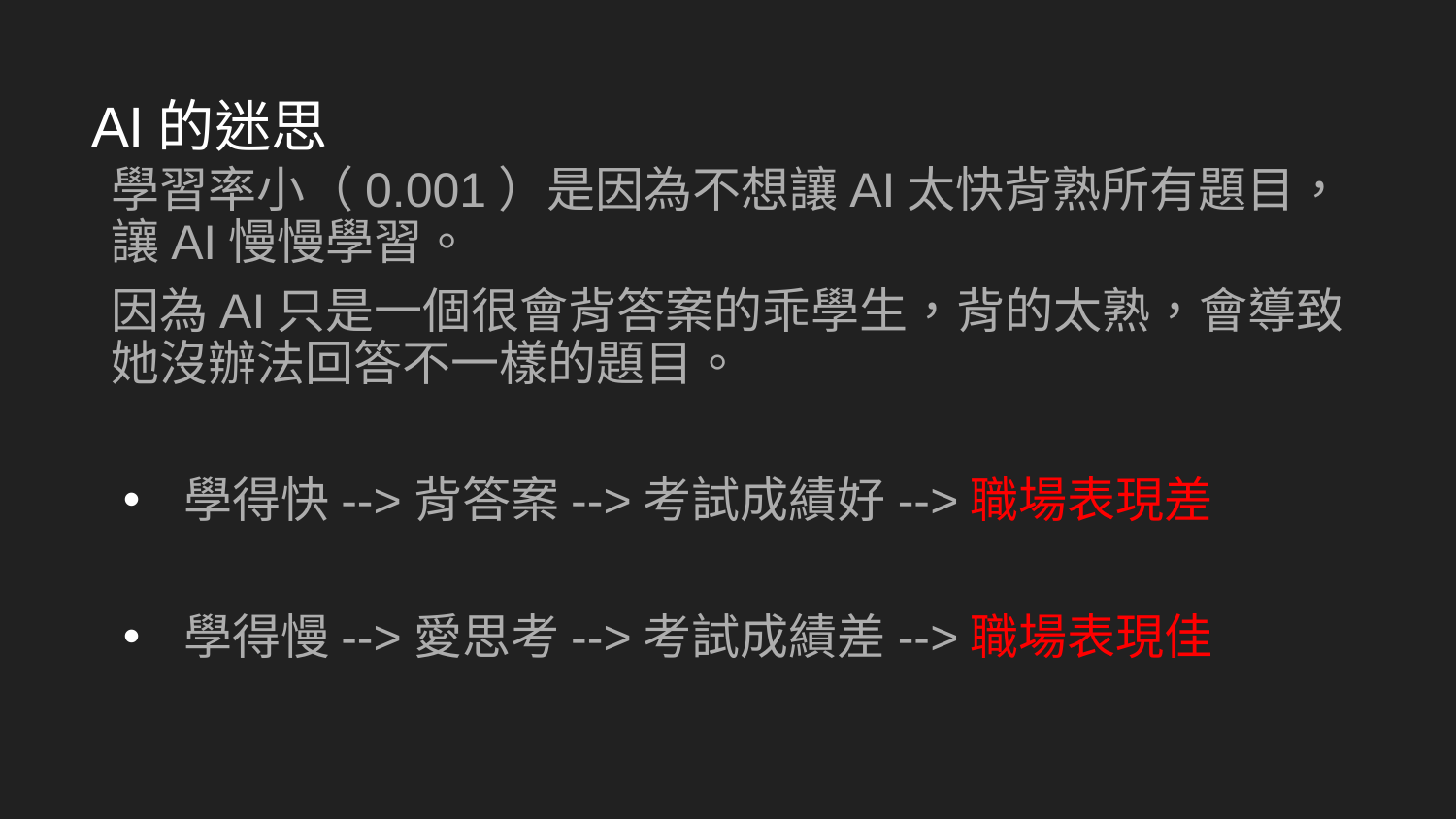

# AI的迷思
學習率小（0.001）是因為不想讓AI太快背熟所有題目，讓AI慢慢學習。
因為AI只是一個很會背答案的乖學生，背的太熟，會導致她沒辦法回答不一樣的題目。

學得快-->背答案-->考試成績好-->職場表現差

學得慢-->愛思考-->考試成績差-->職場表現佳
72